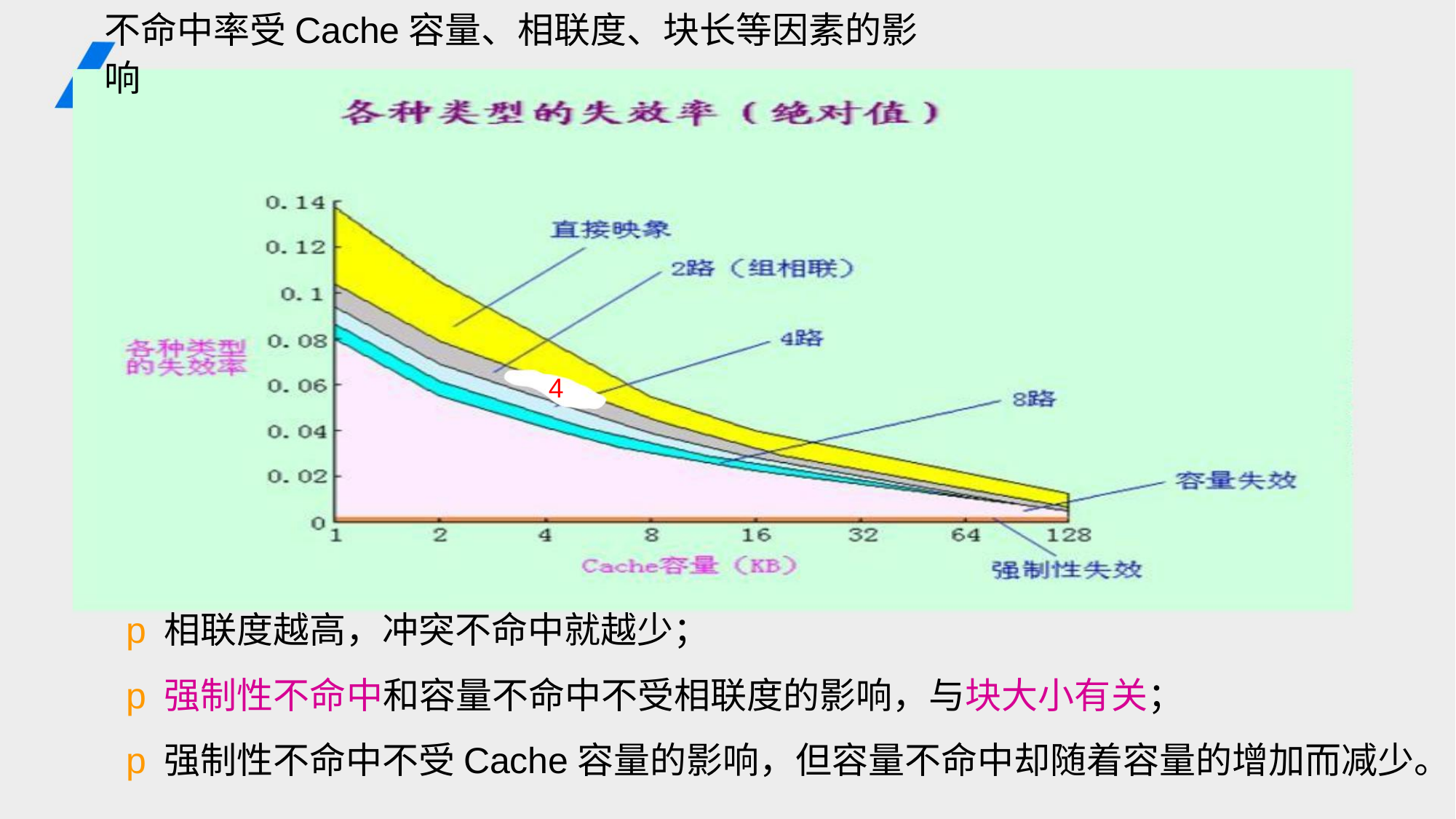

不命中率受Cache容量、相联度、块长等因素的影响
4
p相联度越高，冲突不命中就越少；
p强制性不命中和容量不命中不受相联度的影响，与块大小有关；
p强制性不命中不受Cache容量的影响，但容量不命中却随着容量的增加而减少。